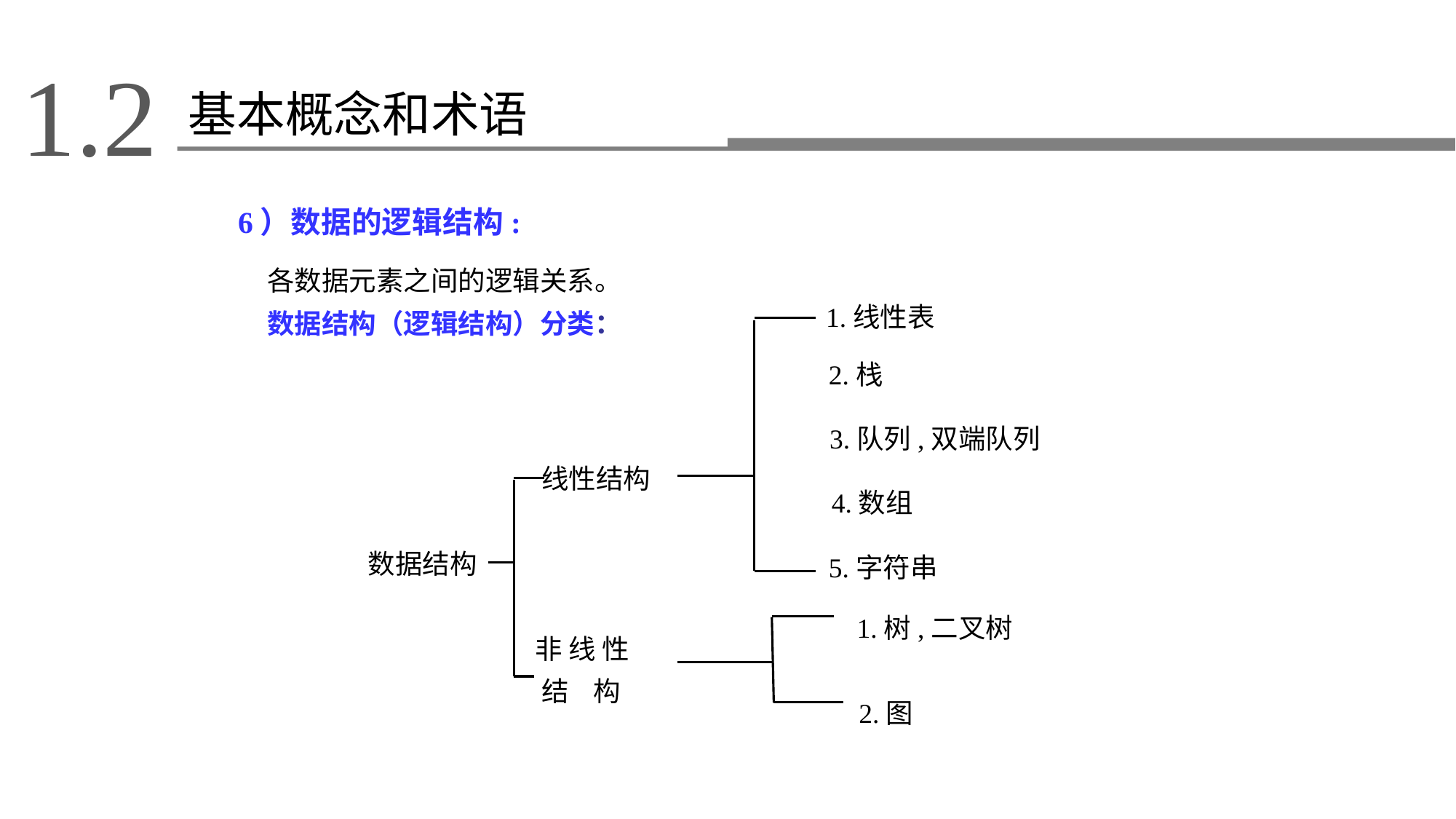

1.2
基本概念和术语

6）数据的逻辑结构:
各数据元素之间的逻辑关系。
数据结构（逻辑结构）分类：
1.线性表
2.栈
3.队列,双端队列
4.数组
5.字符串

                           线性结构

数据结构

                          非 线 性
                           结    构
1.树,二叉树
2.图